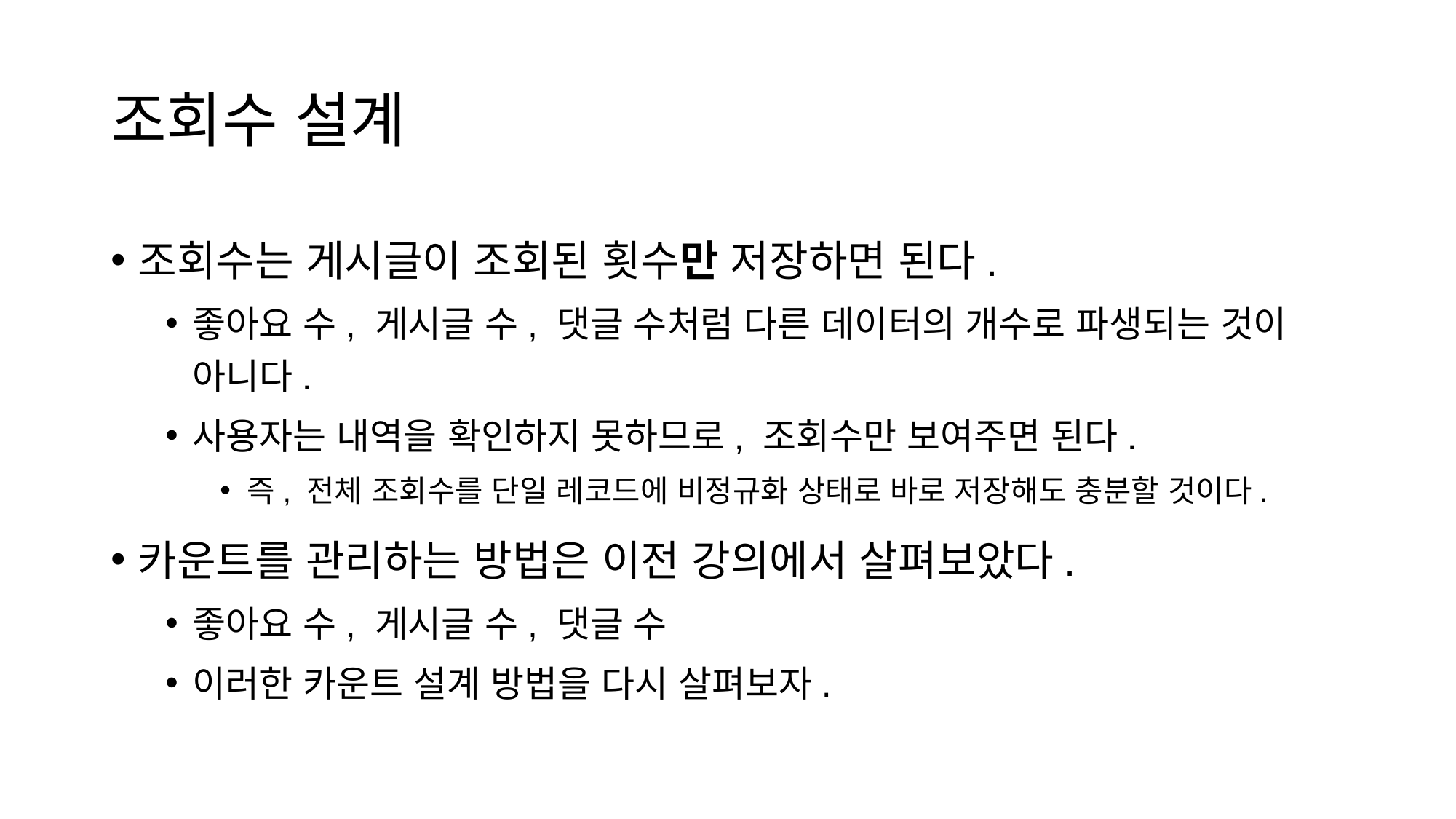

# 조회수 설계
조회수는 게시글이 조회된 횟수만 저장하면 된다.
좋아요 수, 게시글 수, 댓글 수처럼 다른 데이터의 개수로 파생되는 것이 아니다.
사용자는 내역을 확인하지 못하므로, 조회수만 보여주면 된다.
즉, 전체 조회수를 단일 레코드에 비정규화 상태로 바로 저장해도 충분할 것이다.
카운트를 관리하는 방법은 이전 강의에서 살펴보았다.
좋아요 수, 게시글 수, 댓글 수
이러한 카운트 설계 방법을 다시 살펴보자.